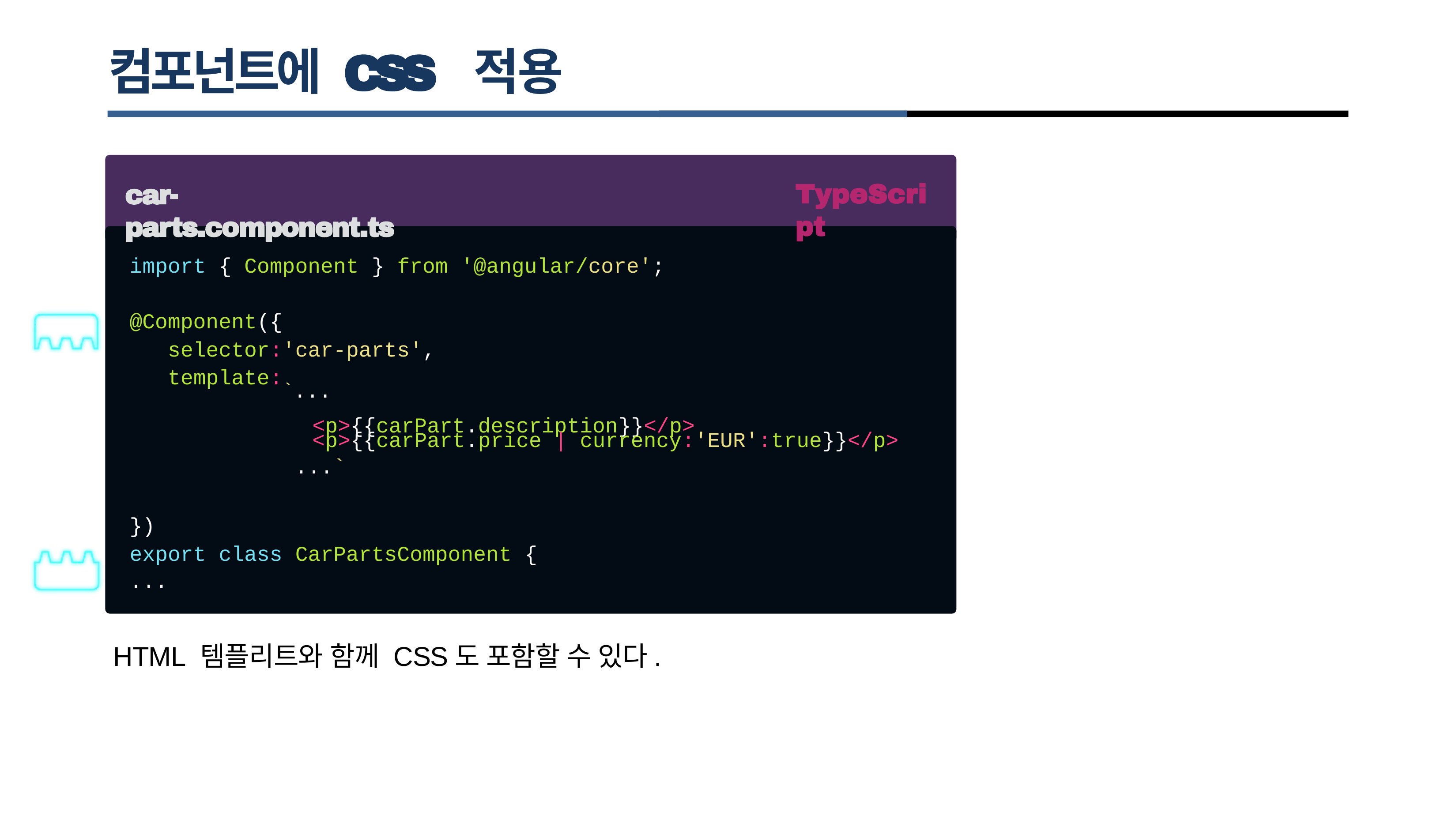

# 컴포넌트에 CSS  적용

TypeScript
car-parts.component.ts

import { Component
} from
'@angular/core';
@Component({  selector:  template:

'car-parts',
`...
<p>{{carPart.description}}</p>
<p>{{carPart.price | currency:'EUR':true}}</p>
...`
})
export class
...
CarPartsComponent {

HTML 템플리트와 함께 CSS도 포함할 수 있다.